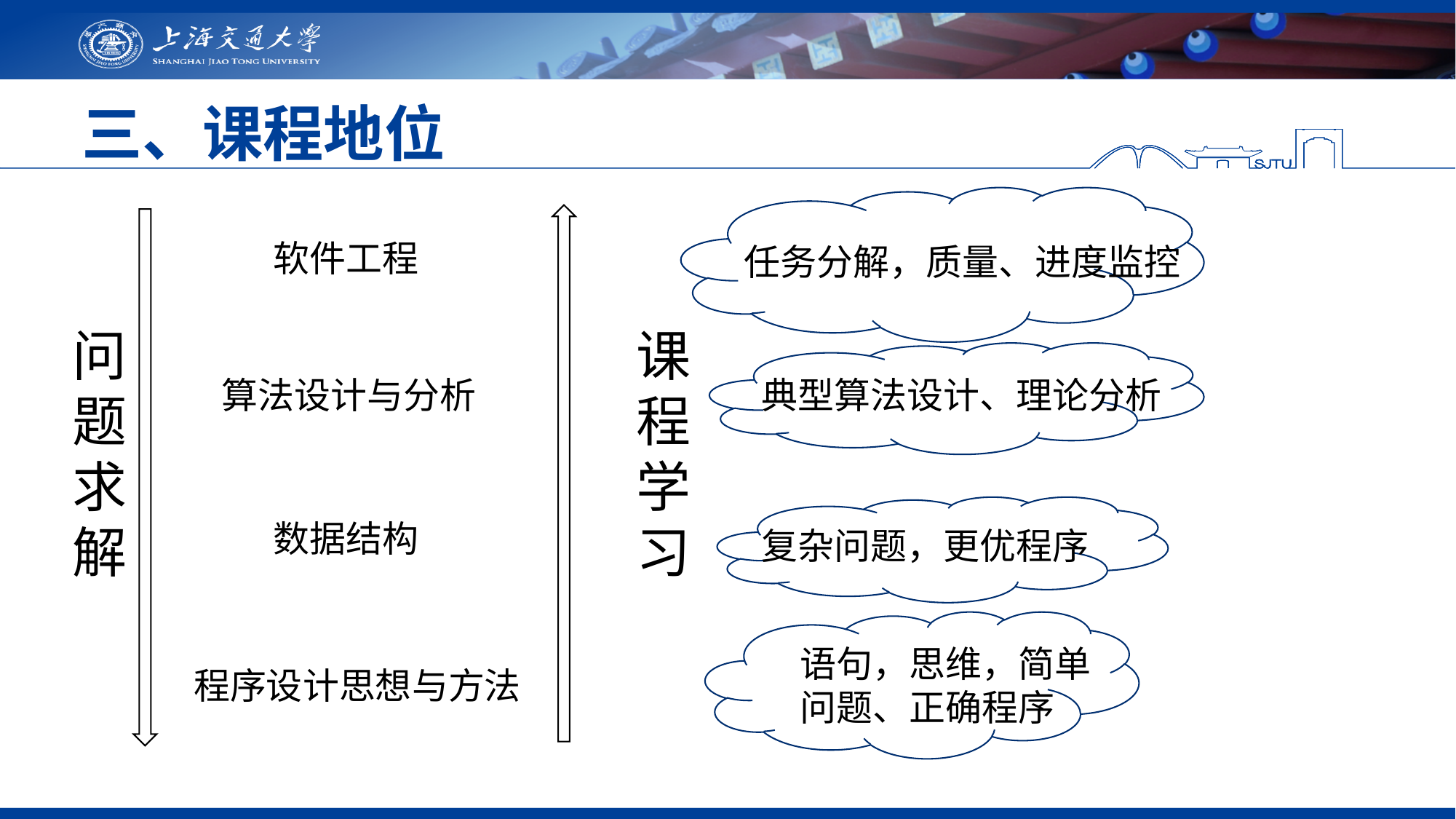

三、课程地位

软件工程
任务分解，质量、进度监控
问题求解
课程学习

算法设计与分析
典型算法设计、理论分析

数据结构
复杂问题，更优程序

语句，思维，简单问题、正确程序
程序设计思想与方法